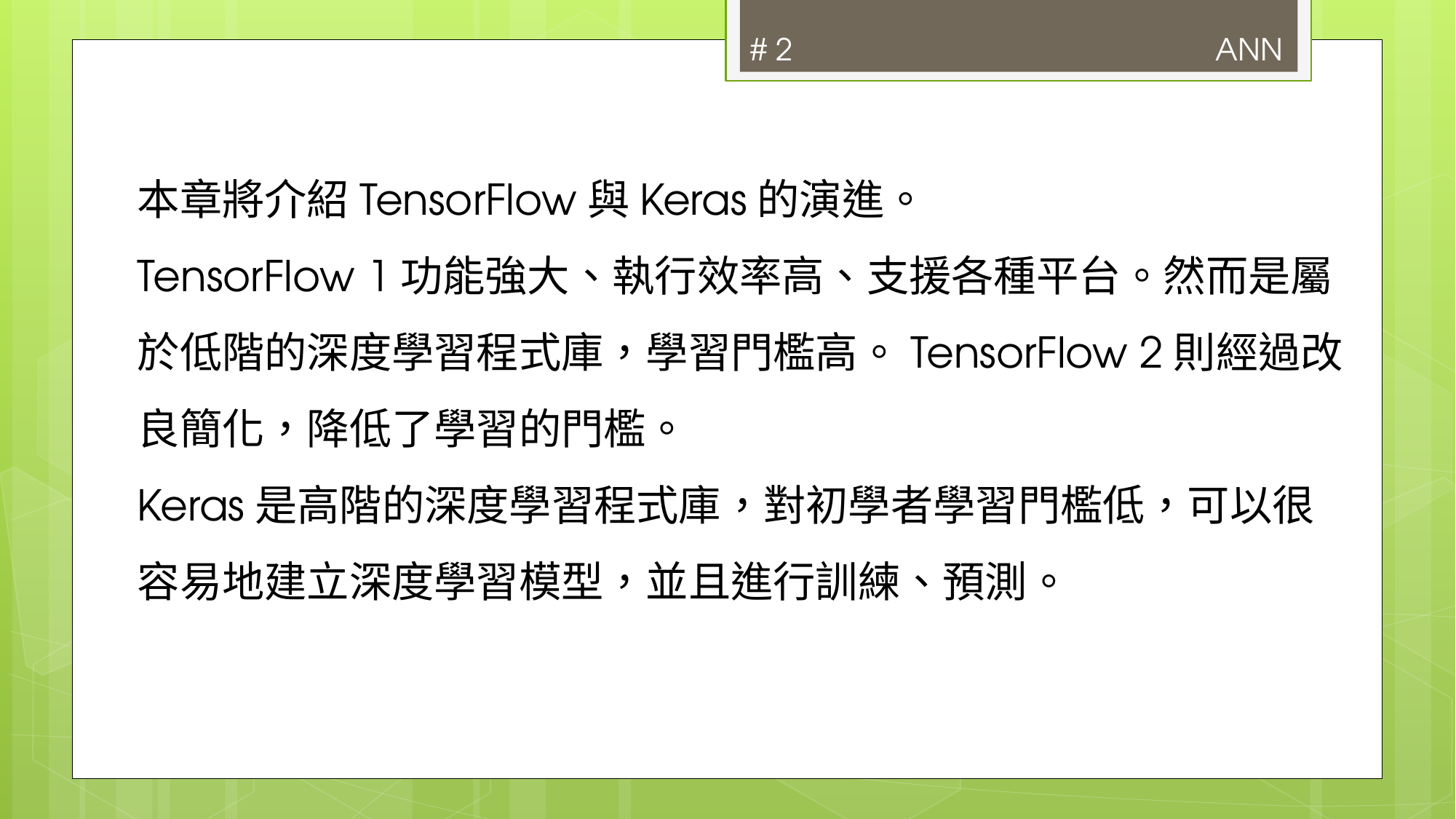

# 2
ANN
本章將介紹TensorFlow與Keras的演進。
TensorFlow 1功能強大、執行效率高、支援各種平台。然而是屬於低階的深度學習程式庫，學習門檻高。TensorFlow 2則經過改良簡化，降低了學習的門檻。
Keras是高階的深度學習程式庫，對初學者學習門檻低，可以很容易地建立深度學習模型，並且進行訓練、預測。